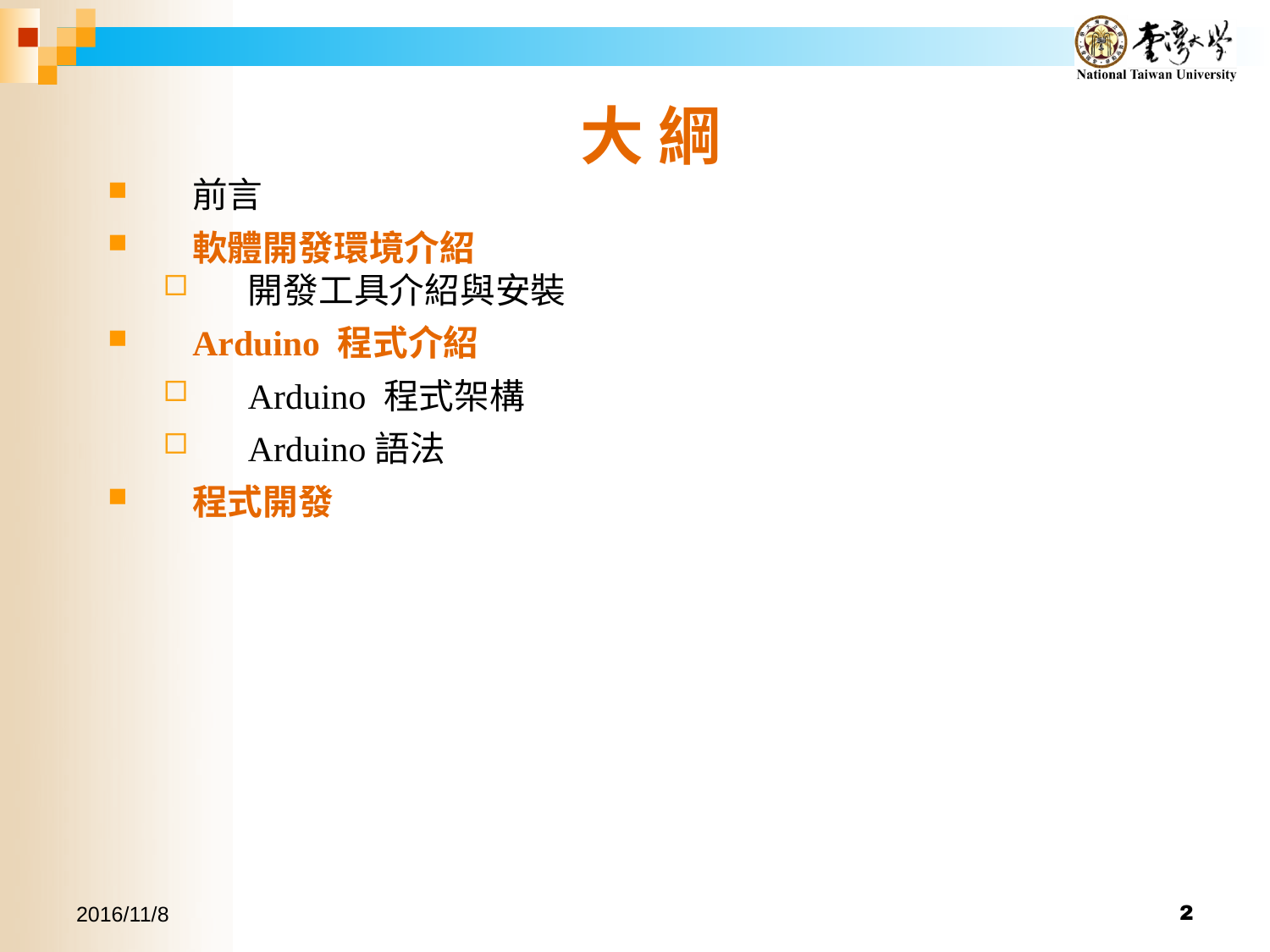

# 大 綱
前言
軟體開發環境介紹
開發工具介紹與安裝
Arduino 程式介紹
Arduino 程式架構
Arduino語法
程式開發
2016/11/8
2